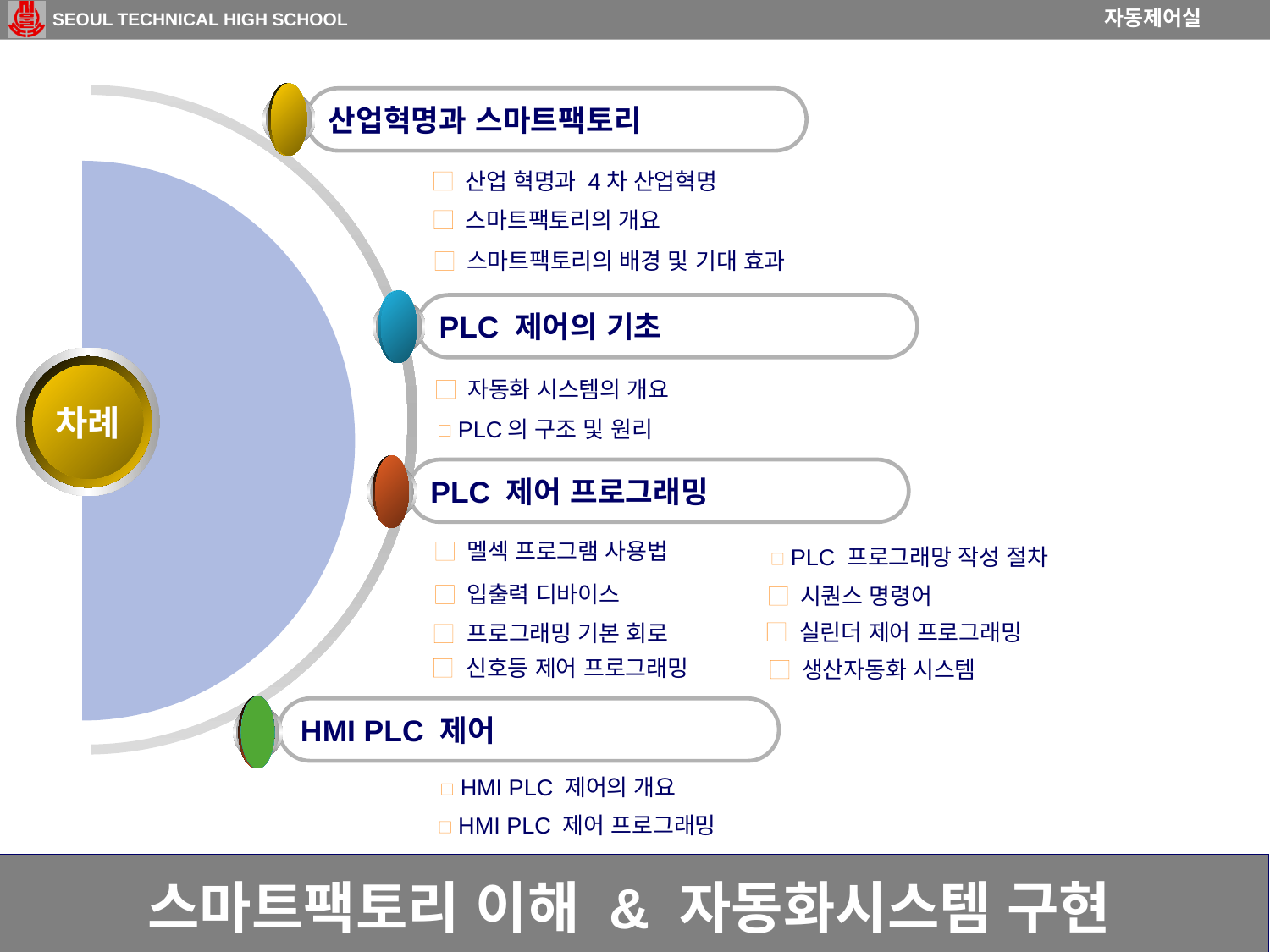

산업혁명과 스마트팩토리

■ 산업 혁명과 4차 산업혁명

■ 스마트팩토리의 개요
■ 스마트팩토리의 배경 및 기대 효과

PLC 제어의 기초

차례
■ 자동화 시스템의 개요
■ PLC의 구조 및 원리

PLC 제어 프로그래밍
■ 멜섹 프로그램 사용법
■ PLC 프로그래망 작성 절차
■ 입출력 디바이스
■ 시퀀스 명령어
■ 실린더 제어 프로그래밍
■ 프로그래밍 기본 회로
■ 신호등 제어 프로그래밍
■ 생산자동화 시스템

HMI PLC 제어
■ HMI PLC 제어의 개요
■ HMI PLC 제어 프로그래밍